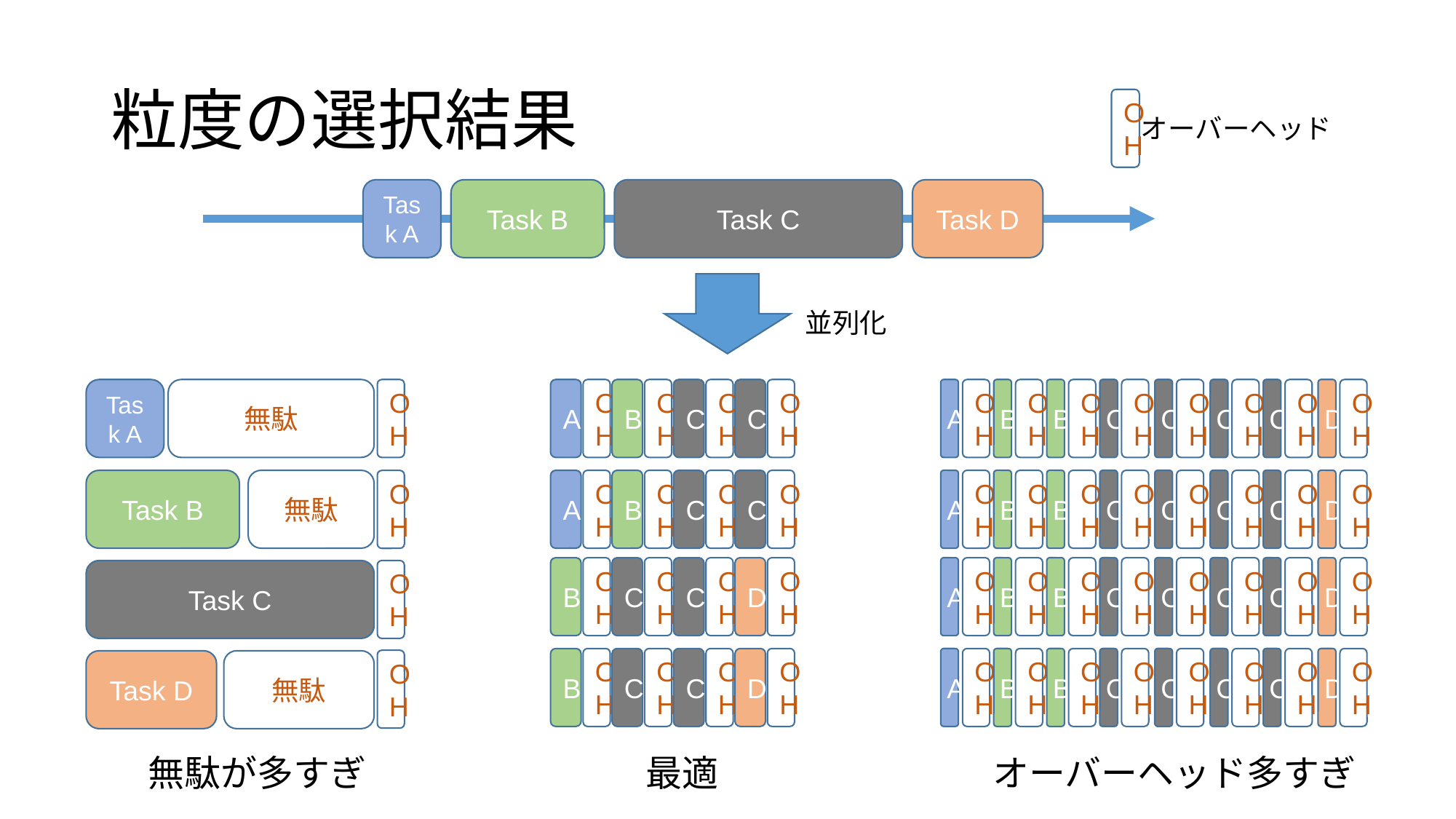

# 粒度の選択結果
OH
オーバーヘッド
Task A
Task B
Task C
Task D

並列化
Task A
無駄
OH
Task B
無駄
OH
Task C
OH
OH
Task D
無駄
A
OH
B
OH
C
OH
C
OH
A
OH
B
OH
C
OH
C
OH
B
OH
C
OH
C
OH
D
OH
B
OH
C
OH
C
OH
D
OH
A
OH
B
OH
B
OH
C
OH
C
OH
C
OH
C
OH
D
OH
A
OH
B
OH
B
OH
C
OH
C
OH
C
OH
C
OH
D
OH
A
OH
B
OH
B
OH
C
OH
C
OH
C
OH
C
OH
D
OH
A
OH
B
OH
B
OH
C
OH
C
OH
C
OH
C
OH
D
OH
無駄が多すぎ
最適
オーバーヘッド多すぎ